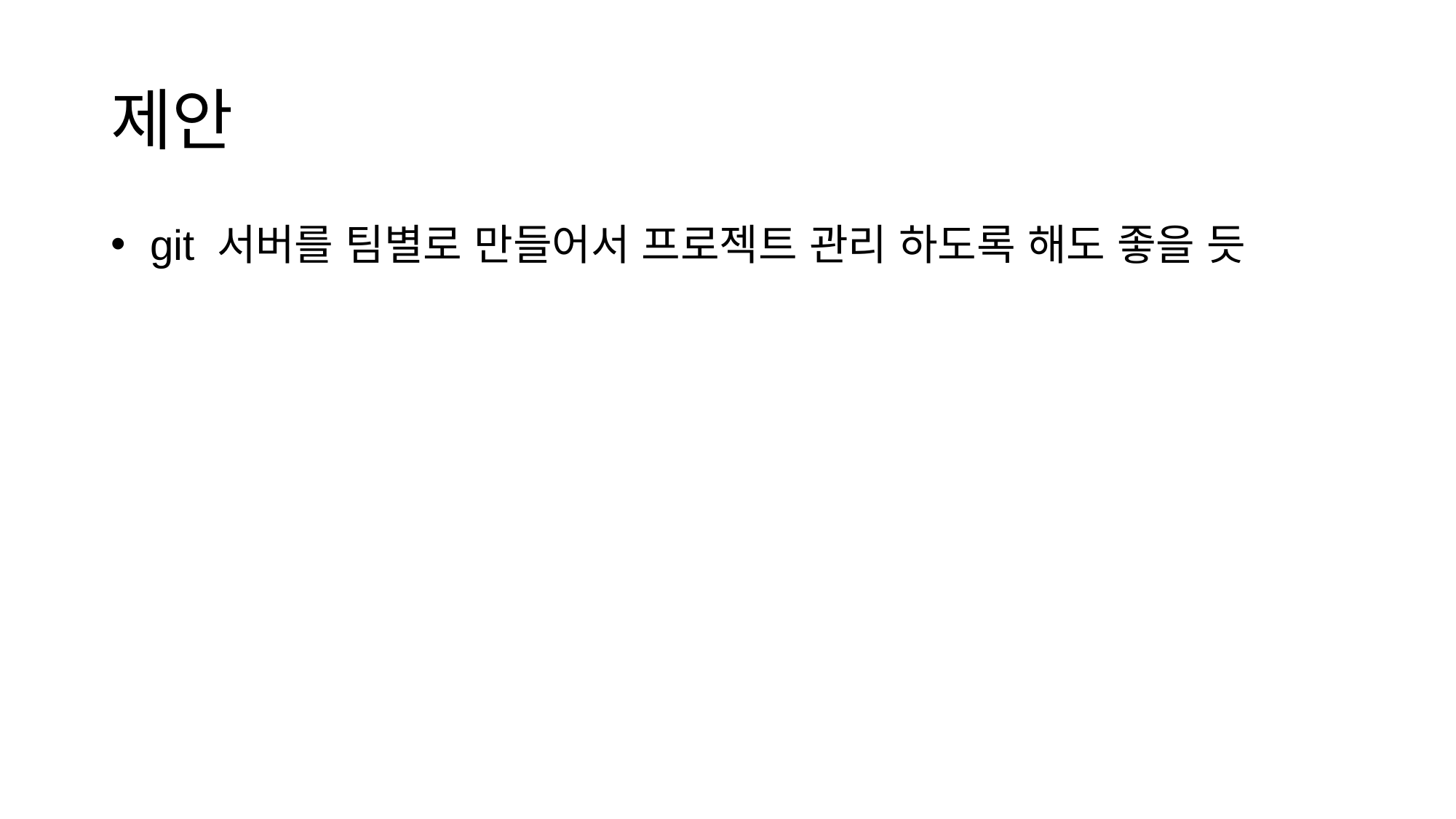

# 제안
 git 서버를 팀별로 만들어서 프로젝트 관리 하도록 해도 좋을 듯